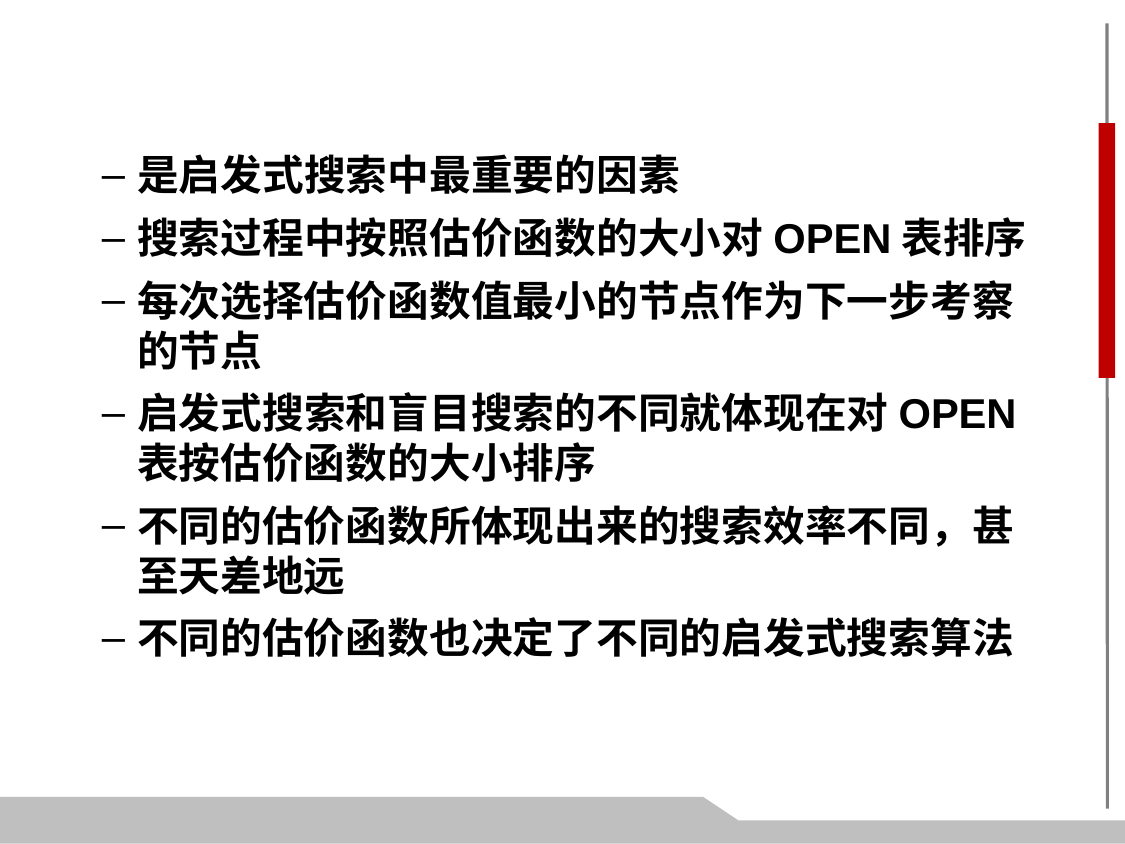

是启发式搜索中最重要的因素
搜索过程中按照估价函数的大小对OPEN表排序
每次选择估价函数值最小的节点作为下一步考察的节点
启发式搜索和盲目搜索的不同就体现在对OPEN表按估价函数的大小排序
不同的估价函数所体现出来的搜索效率不同，甚至天差地远
不同的估价函数也决定了不同的启发式搜索算法